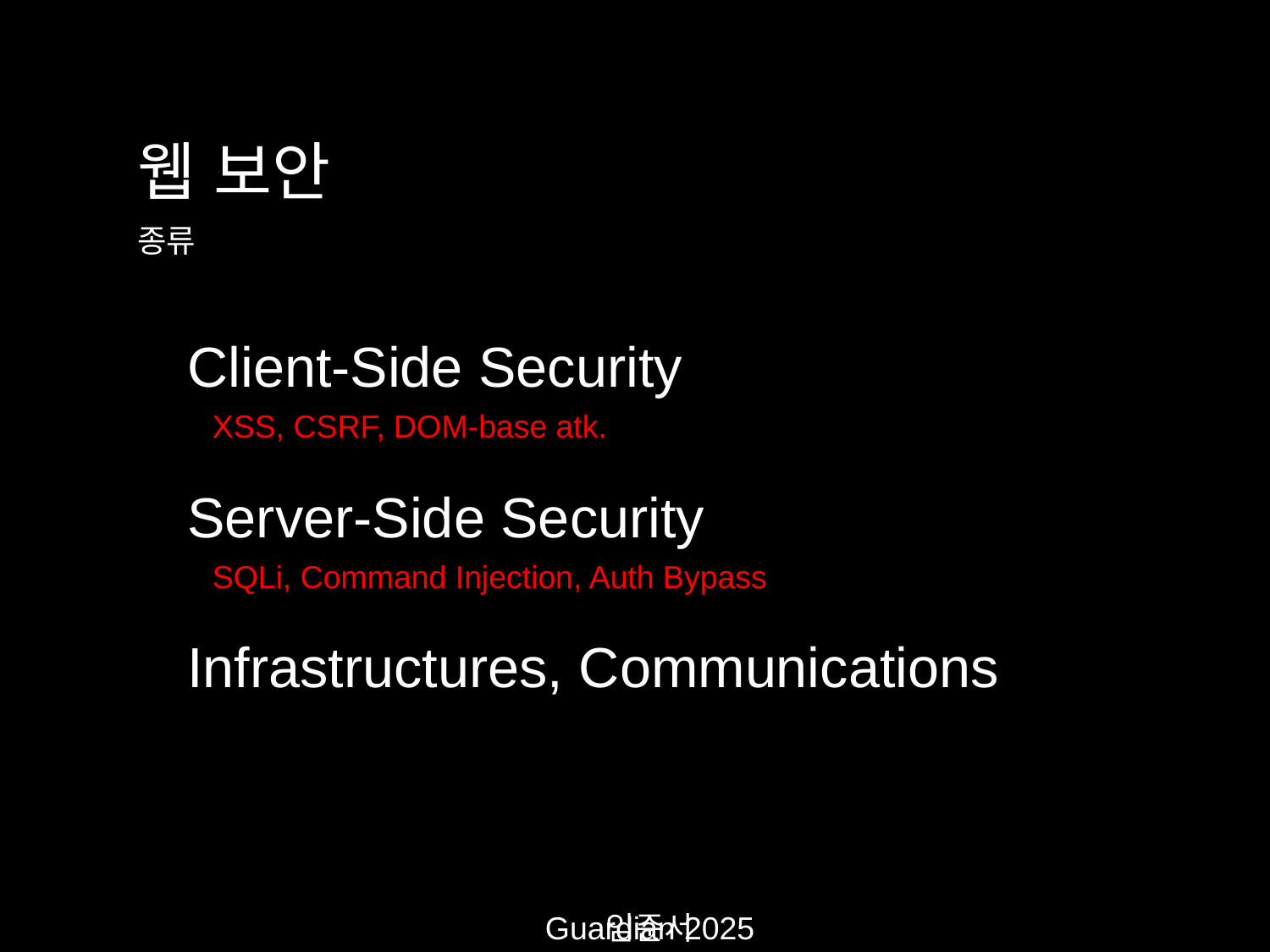

웹 보안
종류
Client-Side Security
XSS, CSRF, DOM-base atk.
Server-Side Security
SQLi, Command Injection, Auth Bypass
Infrastructures, Communications

Guardian 2025